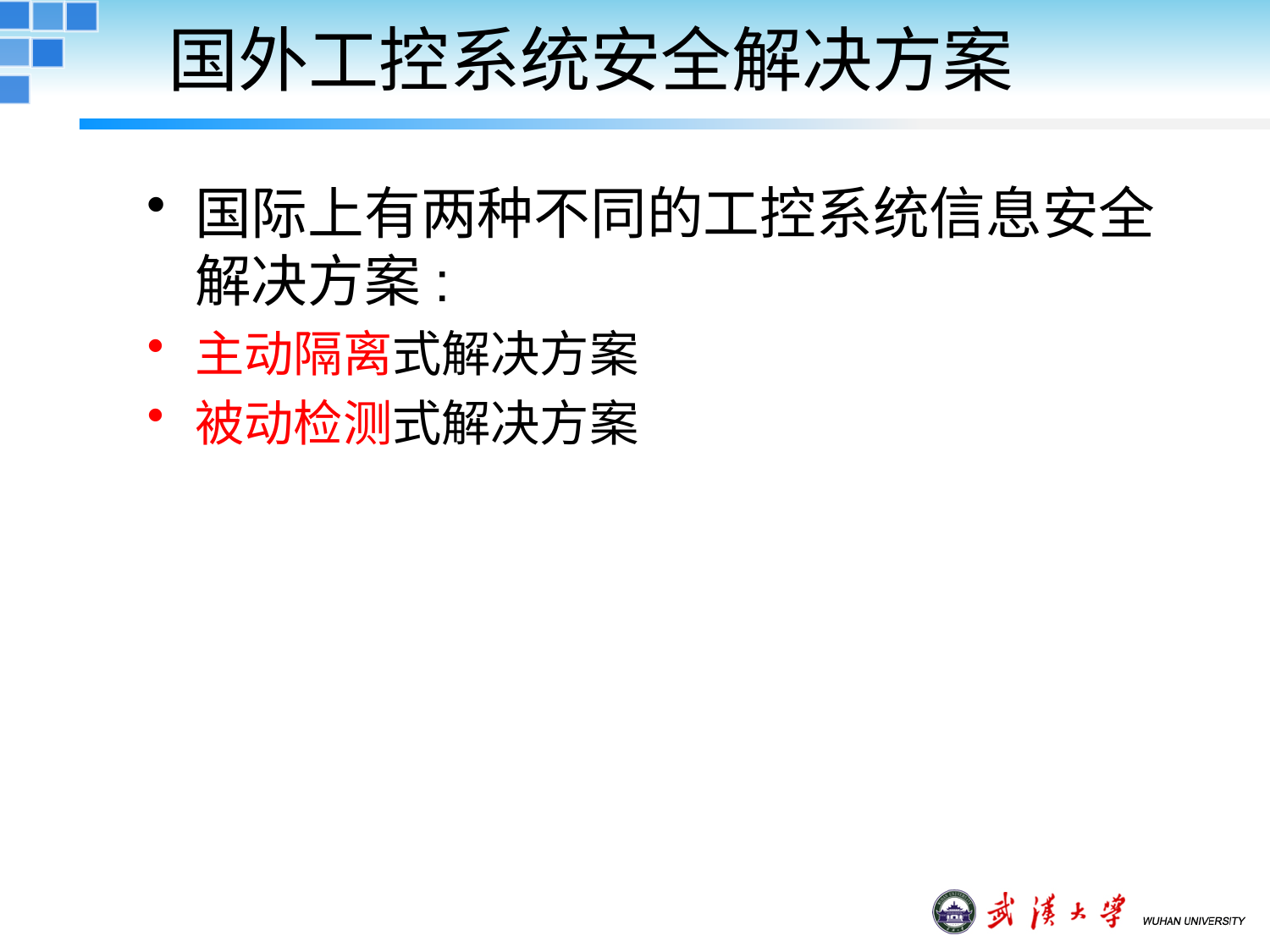

# 国外工控系统安全解决方案
国际上有两种不同的工控系统信息安全解决方案:
主动隔离式解决方案
被动检测式解决方案